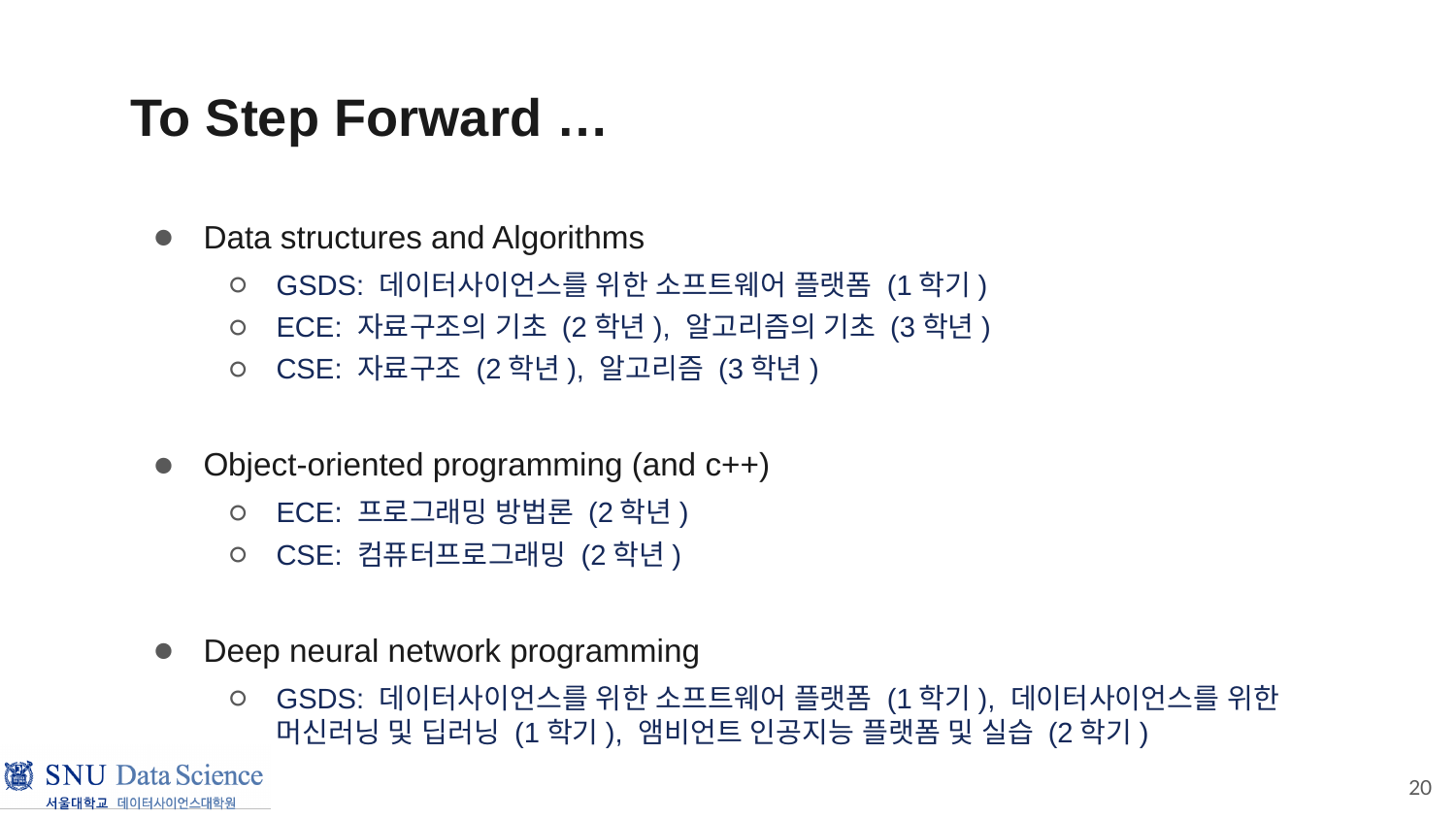

# To Step Forward …
Data structures and Algorithms
GSDS: 데이터사이언스를 위한 소프트웨어 플랫폼 (1학기)
ECE: 자료구조의 기초 (2학년), 알고리즘의 기초 (3학년)
CSE: 자료구조 (2학년), 알고리즘 (3학년)

Object-oriented programming (and c++)
ECE: 프로그래밍 방법론 (2학년)
CSE: 컴퓨터프로그래밍 (2학년)

Deep neural network programming
GSDS: 데이터사이언스를 위한 소프트웨어 플랫폼 (1학기), 데이터사이언스를 위한 머신러닝 및 딥러닝 (1학기), 앰비언트 인공지능 플랫폼 및 실습 (2학기)

20